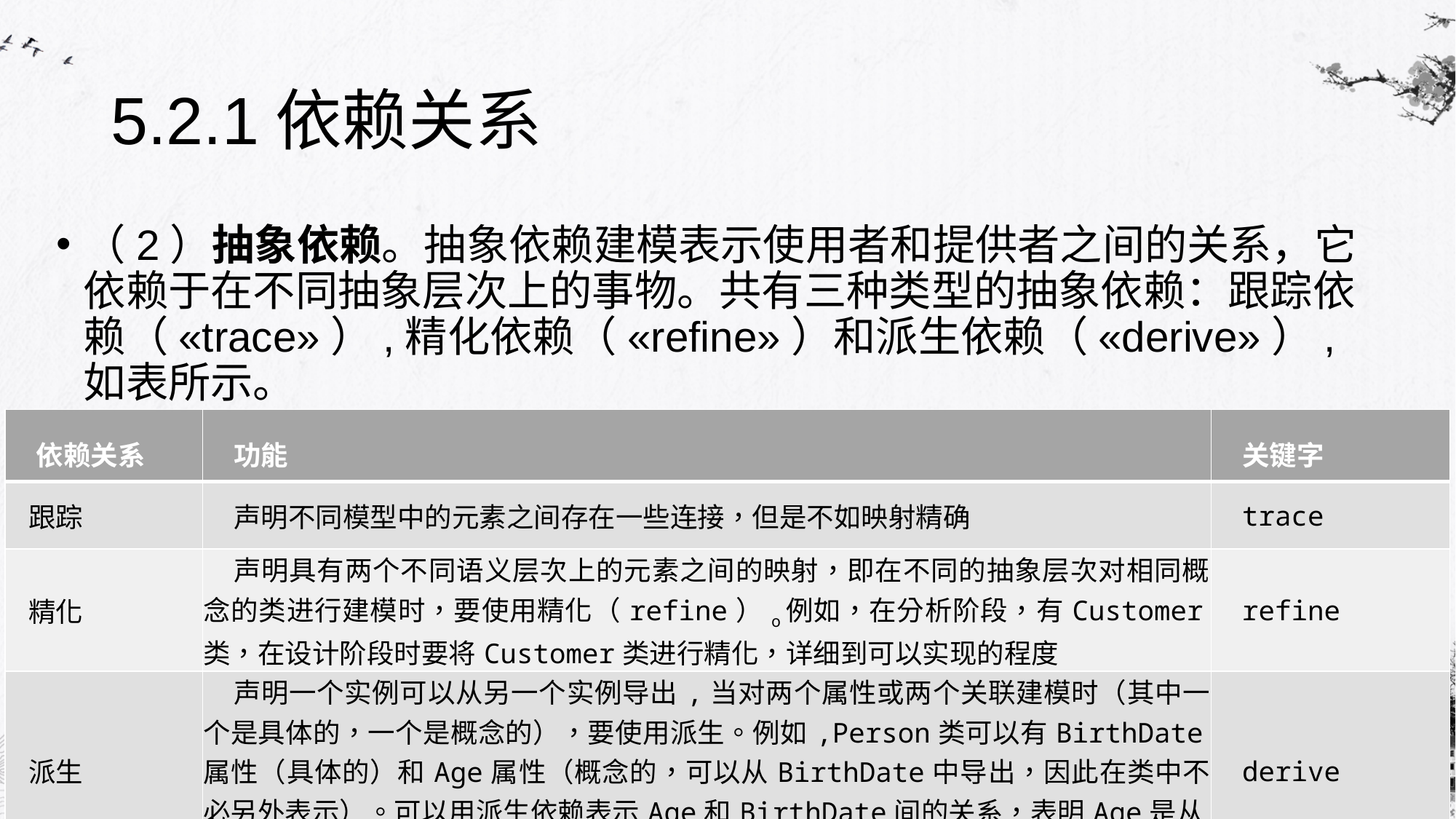

# 5.2.1依赖关系
（2）抽象依赖。抽象依赖建模表示使用者和提供者之间的关系，它依赖于在不同抽象层次上的事物。共有三种类型的抽象依赖：跟踪依赖（«trace»）,精化依赖（«refine»）和派生依赖（«derive»）,如表所示。
| 依赖关系 | 功能 | 关键字 |
| --- | --- | --- |
| 跟踪 | 声明不同模型中的元素之间存在一些连接，但是不如映射精确 | trace |
| 精化 | 声明具有两个不同语义层次上的元素之间的映射，即在不同的抽象层次对相同概念的类进行建模时，要使用精化（refine）o例如，在分析阶段，有Customer类，在设计阶段时要将Customer类进行精化，详细到可以实现的程度 | refine |
| 派生 | 声明一个实例可以从另一个实例导出,当对两个属性或两个关联建模时（其中一个是具体的，一个是概念的），要使用派生。例如,Person类可以有BirthDate属性（具体的）和Age属性（概念的，可以从BirthDate中导出，因此在类中不必另外表示）。可以用派生依赖表示Age和BirthDate间的关系，表明Age是从BirthDate属性派生的 | derive |